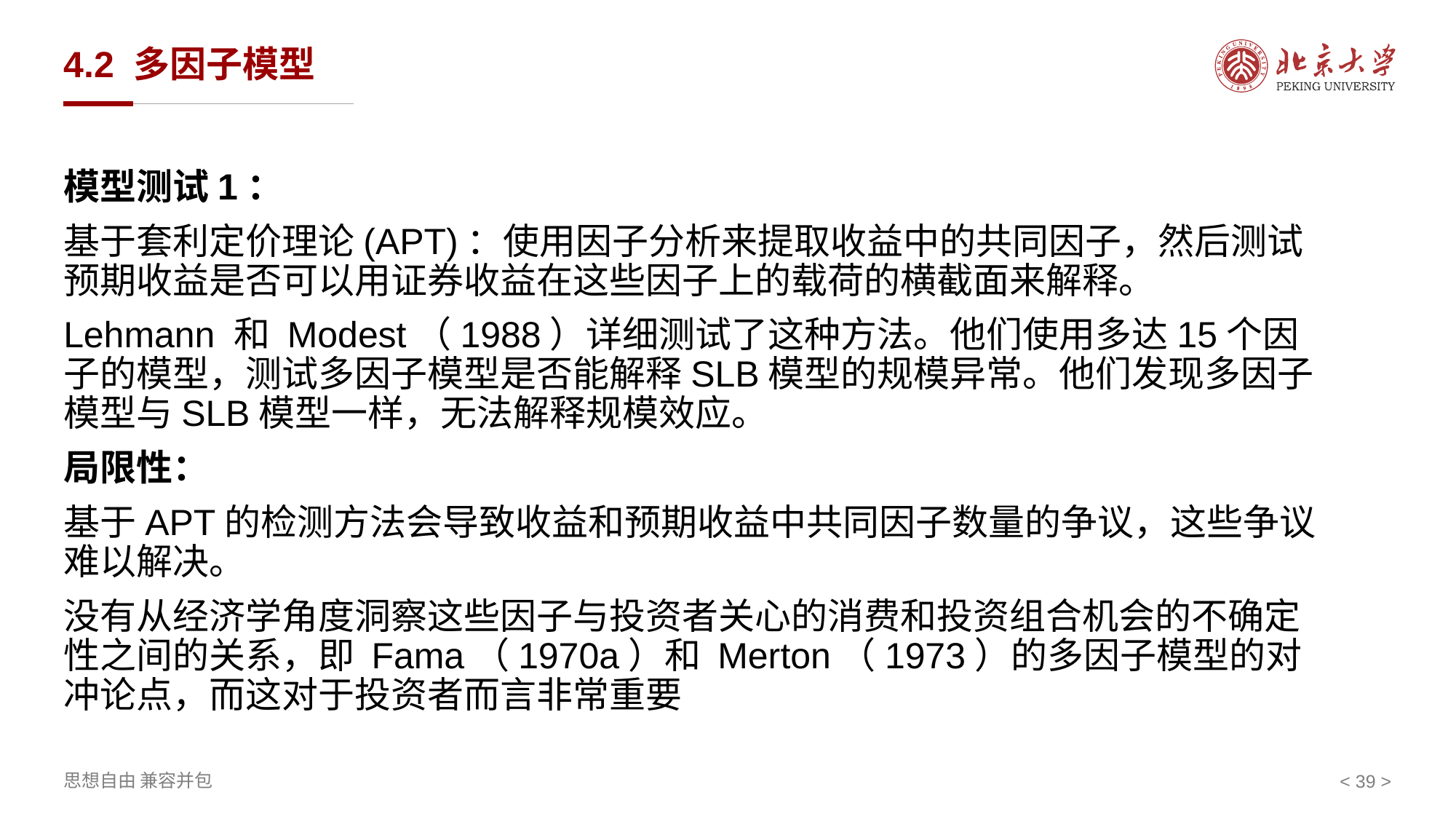

# 4.2 多因子模型
模型测试1：
基于套利定价理论(APT)：使用因子分析来提取收益中的共同因子，然后测试预期收益是否可以用证券收益在这些因子上的载荷的横截面来解释。
Lehmann 和 Modest（1988）详细测试了这种方法。他们使用多达15个因子的模型，测试多因子模型是否能解释SLB模型的规模异常。他们发现多因子模型与SLB模型一样，无法解释规模效应。
局限性：
基于APT的检测方法会导致收益和预期收益中共同因子数量的争议，这些争议难以解决。
没有从经济学角度洞察这些因子与投资者关心的消费和投资组合机会的不确定性之间的关系，即 Fama（1970a）和 Merton（1973）的多因子模型的对冲论点，而这对于投资者而言非常重要

< 39 >